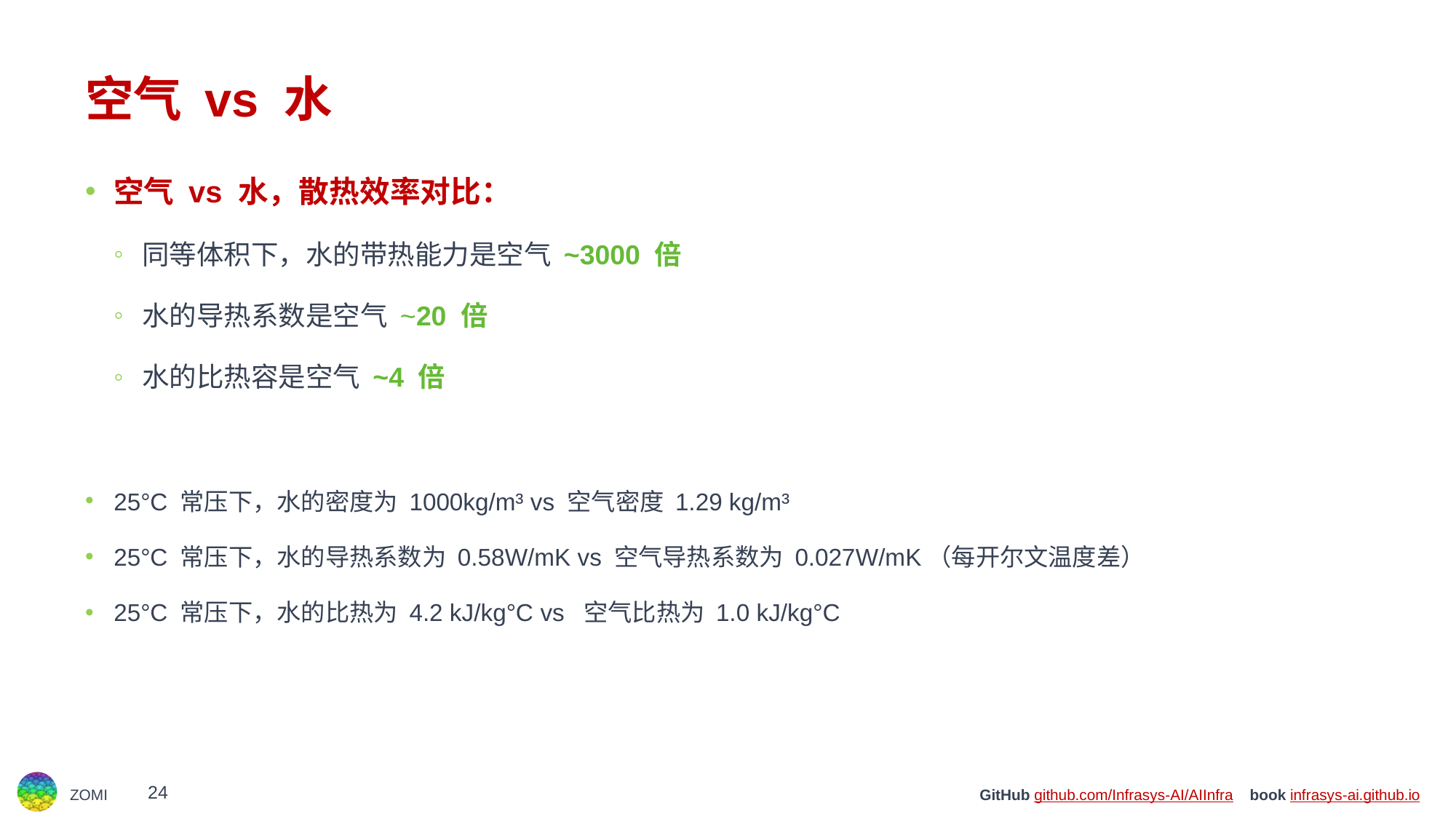

# 空气 vs 水
空气 vs 水，散热效率对比：
同等体积下，水的带热能力是空气 ~3000 倍
水的导热系数是空气 ~20 倍
水的比热容是空气 ~4 倍

25°C 常压下，水的密度为 1000kg/m³ vs 空气密度 1.29 kg/m³
25°C 常压下，水的导热系数为 0.58W/mK vs 空气导热系数为 0.027W/mK（每开尔文温度差）
25°C 常压下，水的比热为 4.2 kJ/kg°C vs  空气比热为 1.0 kJ/kg°C